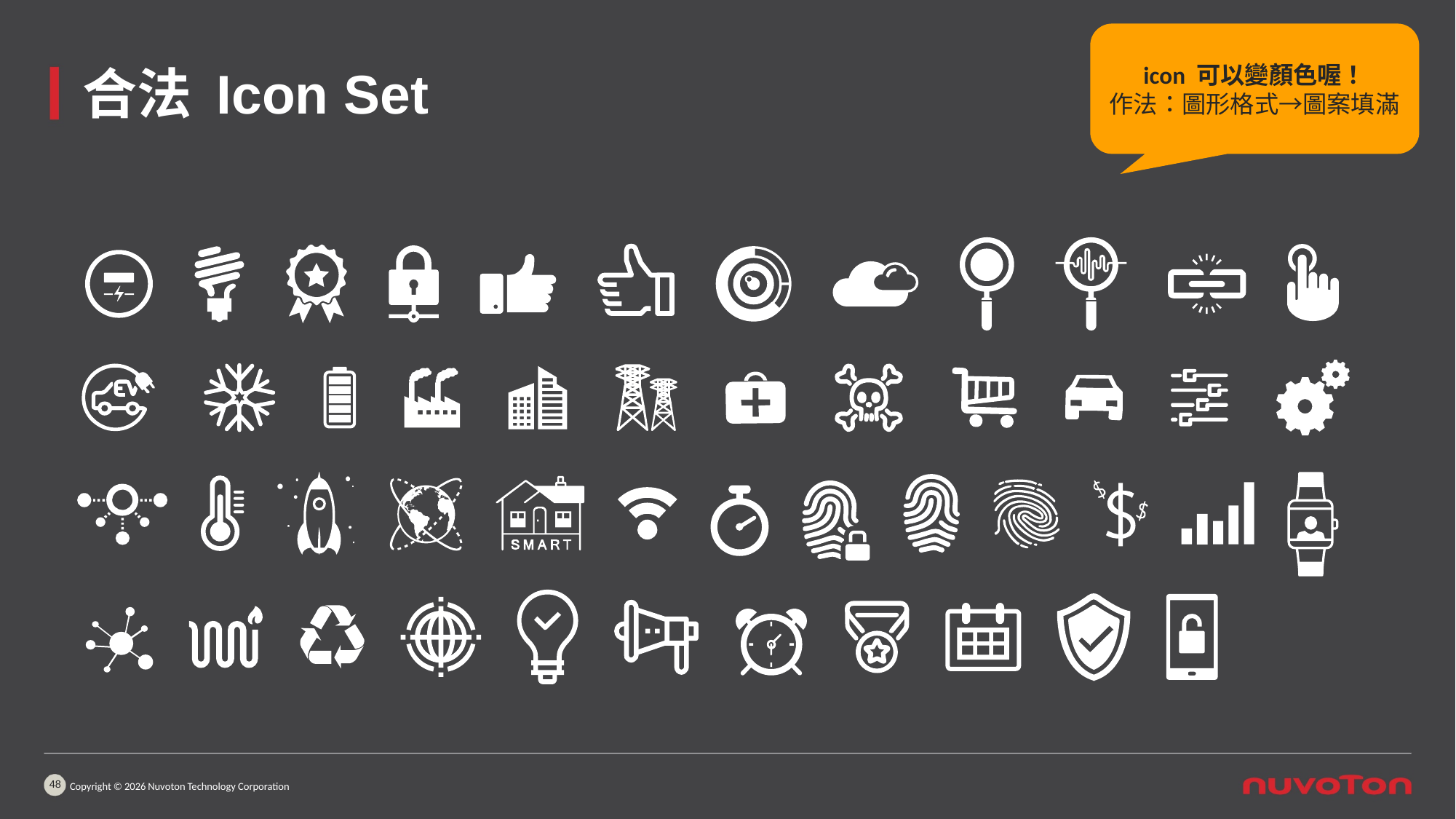

icon 可以變顏色喔！
作法：圖形格式→圖案填滿
# 合法 Icon Set

48